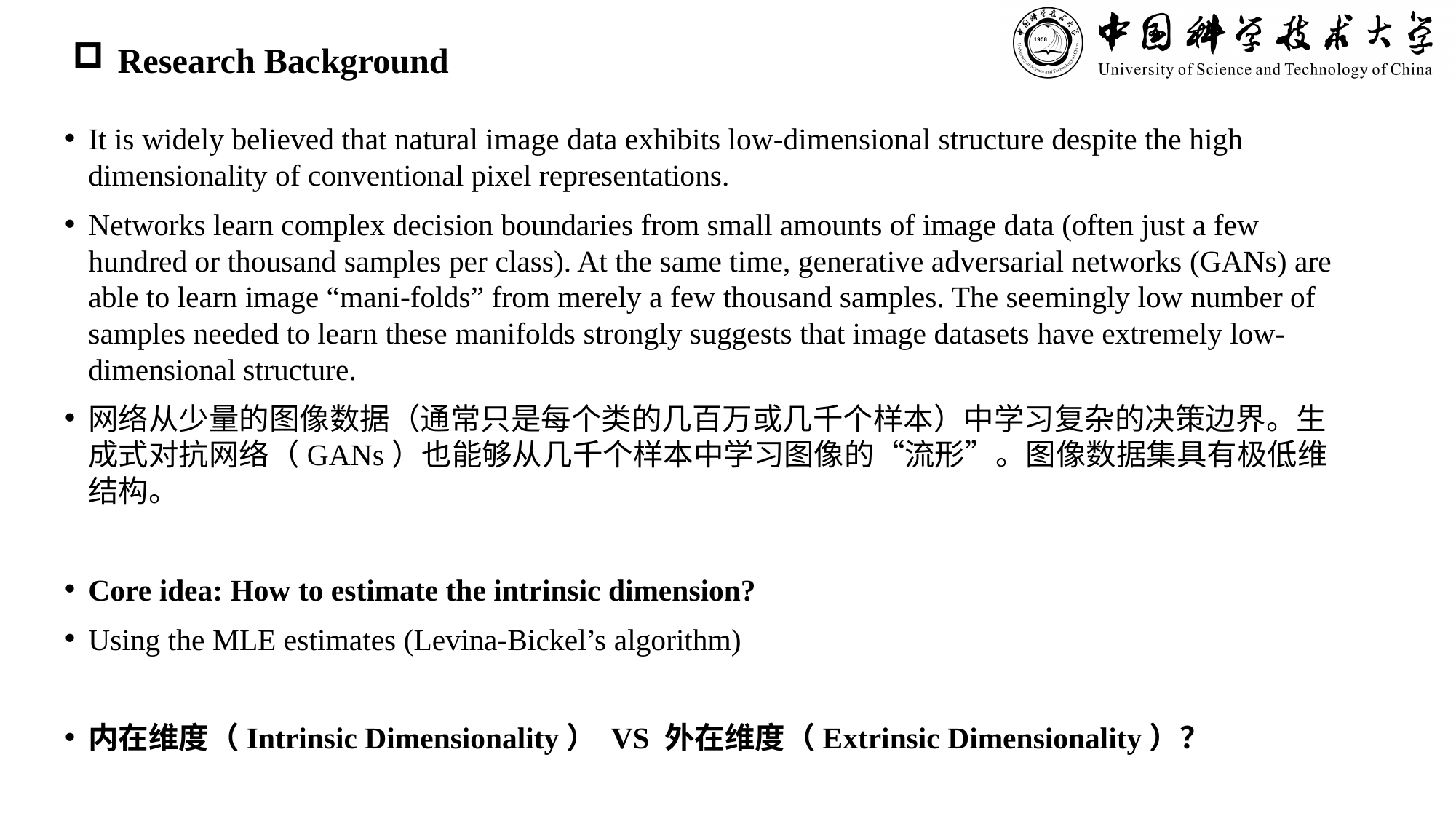

# Research Background
It is widely believed that natural image data exhibits low-dimensional structure despite the high dimensionality of conventional pixel representations.
Networks learn complex decision boundaries from small amounts of image data (often just a few hundred or thousand samples per class). At the same time, generative adversarial networks (GANs) are able to learn image “mani-folds” from merely a few thousand samples. The seemingly low number of samples needed to learn these manifolds strongly suggests that image datasets have extremely low-dimensional structure.
网络从少量的图像数据（通常只是每个类的几百万或几千个样本）中学习复杂的决策边界。生成式对抗网络（GANs）也能够从几千个样本中学习图像的“流形”。图像数据集具有极低维结构。

Core idea: How to estimate the intrinsic dimension?
Using the MLE estimates (Levina-Bickel’s algorithm)

内在维度（Intrinsic Dimensionality） VS 外在维度（Extrinsic Dimensionality）？